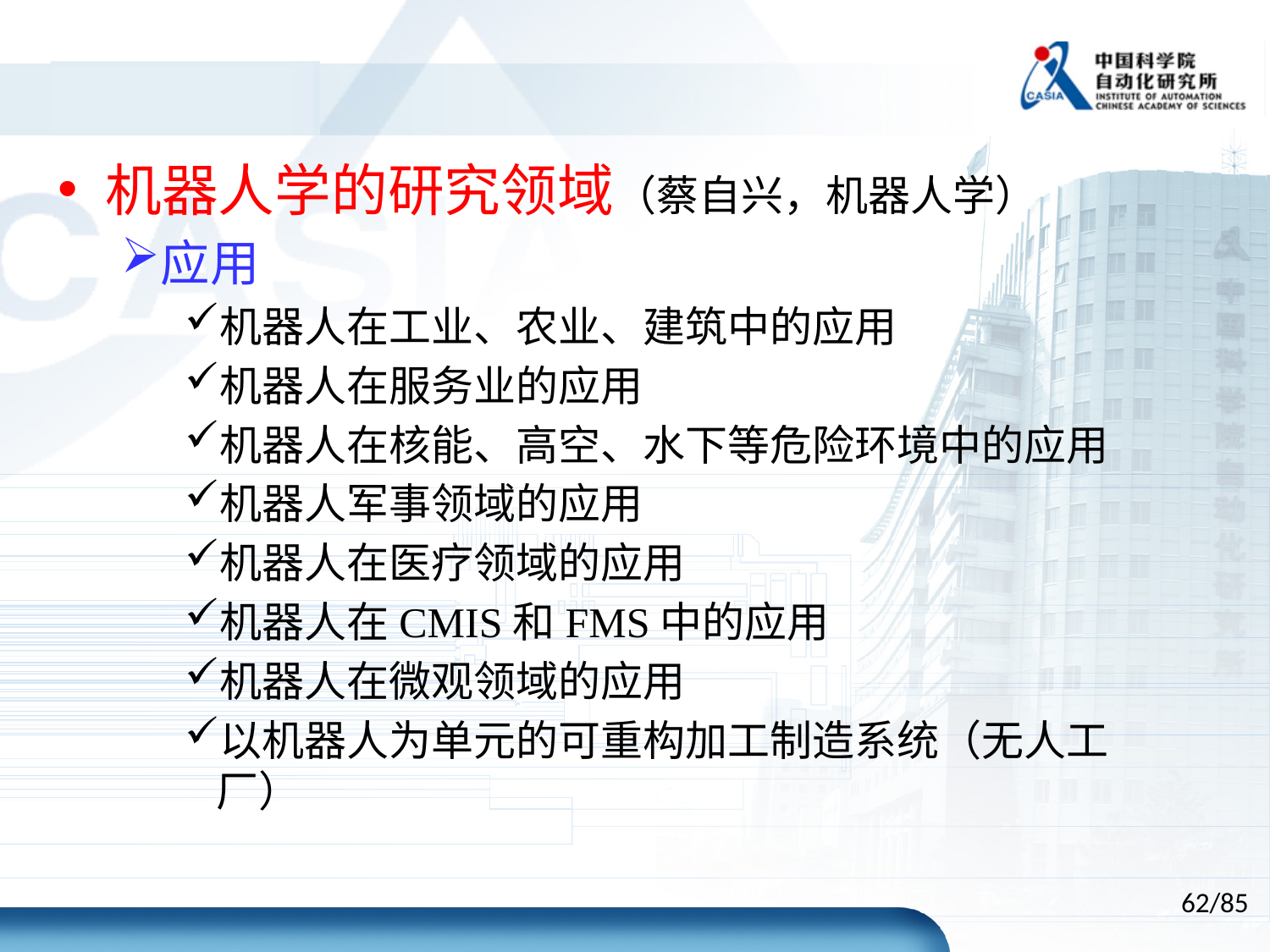

机器人学的研究领域（蔡自兴，机器人学）
应用
机器人在工业、农业、建筑中的应用
机器人在服务业的应用
机器人在核能、高空、水下等危险环境中的应用
机器人军事领域的应用
机器人在医疗领域的应用
机器人在CMIS和FMS中的应用
机器人在微观领域的应用
以机器人为单元的可重构加工制造系统（无人工厂）
62/85